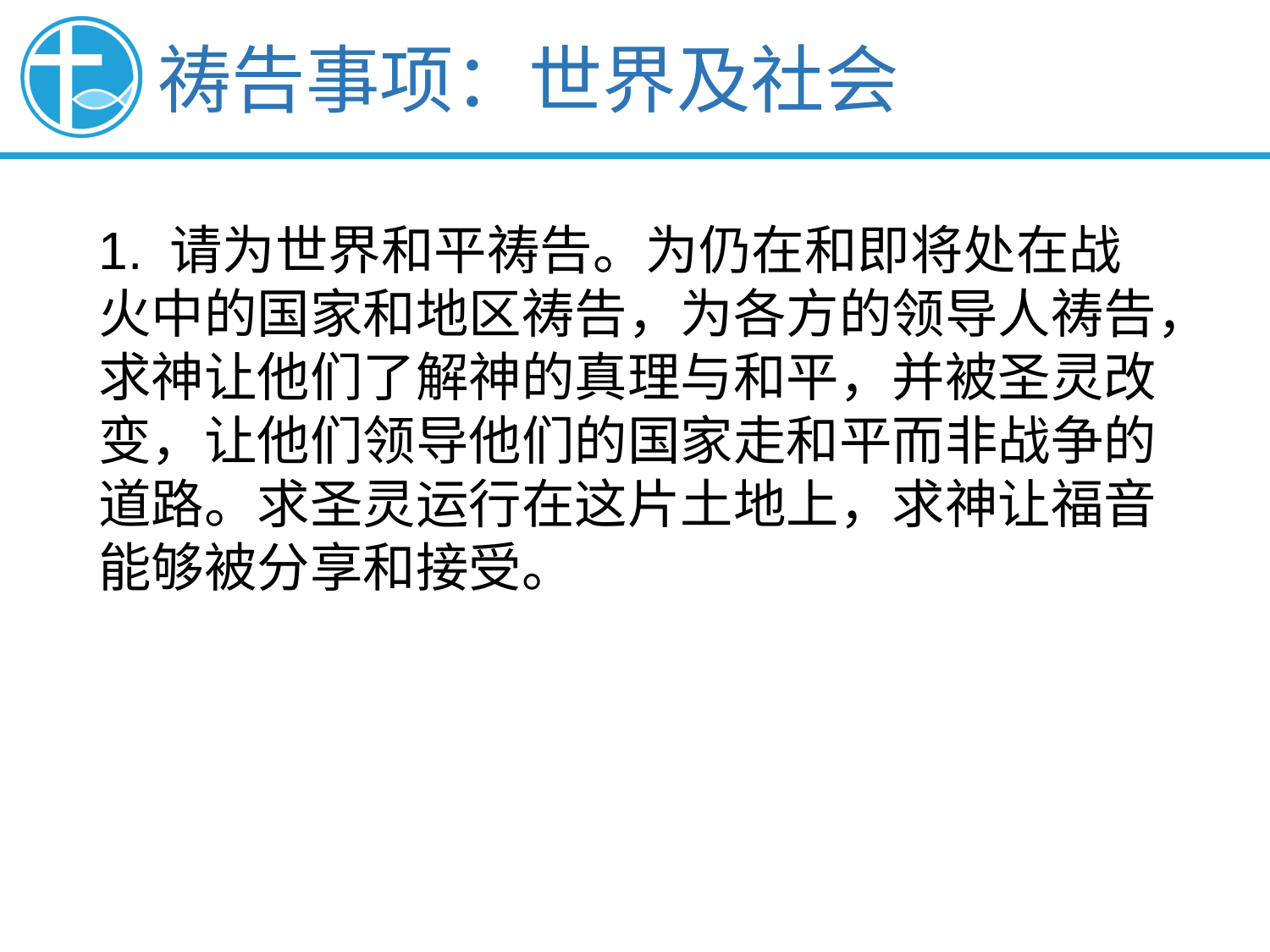

祷告事项：世界及社会

1. 请为世界和平祷告。为仍在和即将处在战火中的国家和地区祷告，为各方的领导人祷告，求神让他们了解神的真理与和平，并被圣灵改变，让他们领导他们的国家走和平而非战争的道路。求圣灵运行在这片土地上，求神让福音能够被分享和接受。